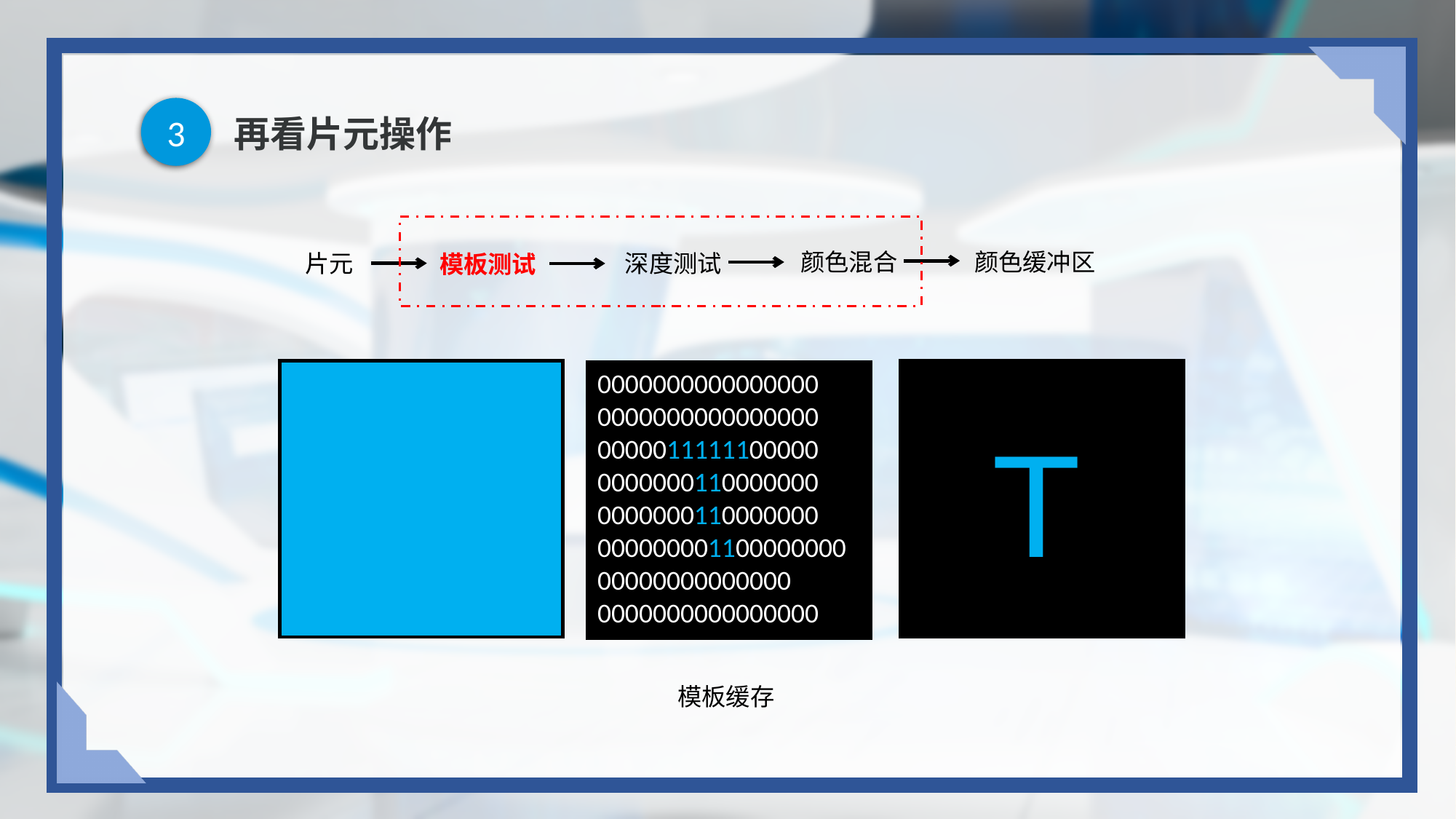

3
# 再看片元操作

颜色缓冲区
颜色混合
片元
深度测试
模板测试

0000000000000000
0000000000000000
0000011111100000
0000000110000000
0000000110000000
00000000110000000000000000000000
0000000000000000

T
模板缓存